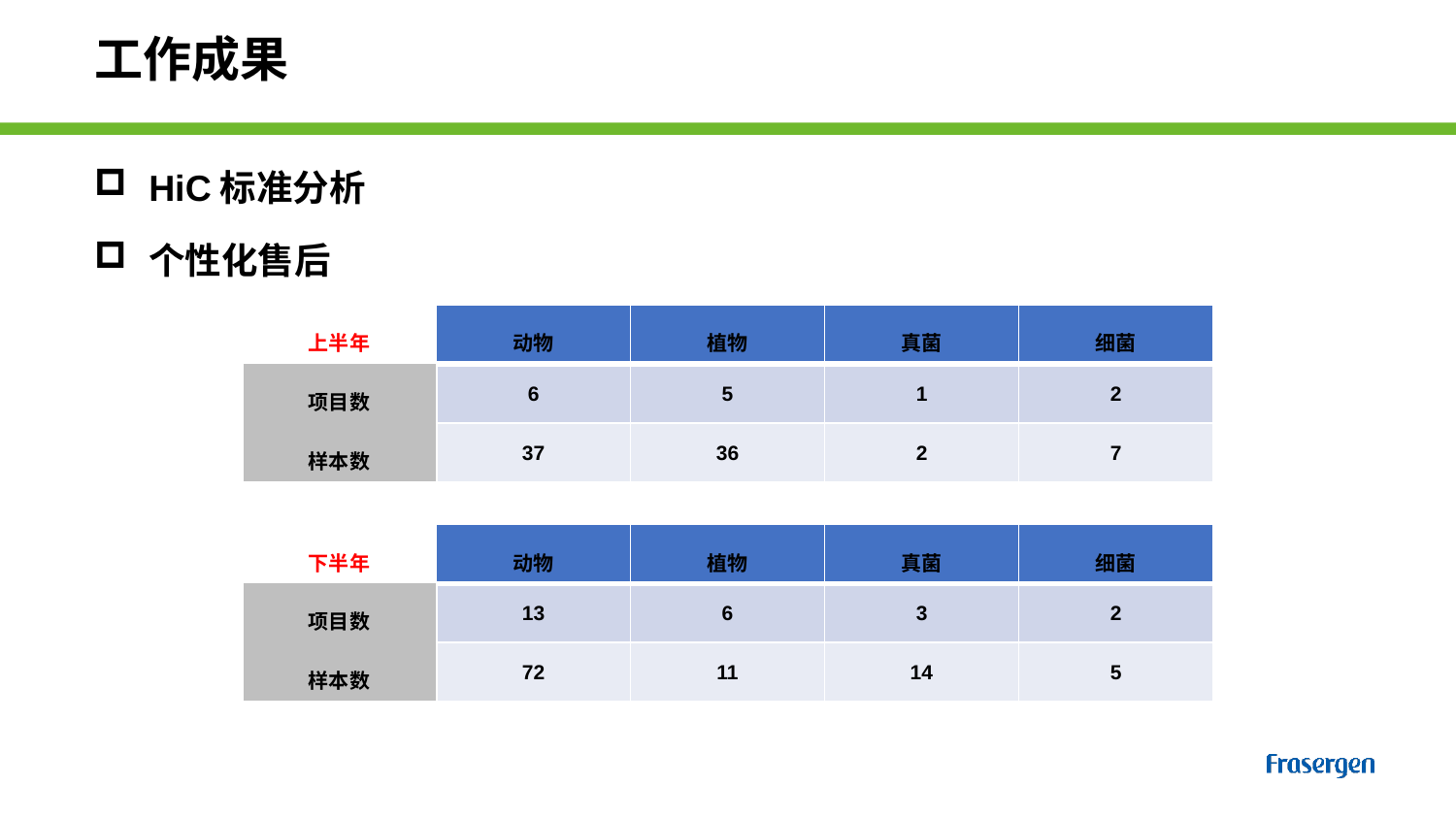

# 工作成果
HiC标准分析
个性化售后
| 上半年 | 动物 | 植物 | 真菌 | 细菌 |
| --- | --- | --- | --- | --- |
| 项目数 | 6 | 5 | 1 | 2 |
| 样本数 | 37 | 36 | 2 | 7 |
| 下半年 | 动物 | 植物 | 真菌 | 细菌 |
| --- | --- | --- | --- | --- |
| 项目数 | 13 | 6 | 3 | 2 |
| 样本数 | 72 | 11 | 14 | 5 |